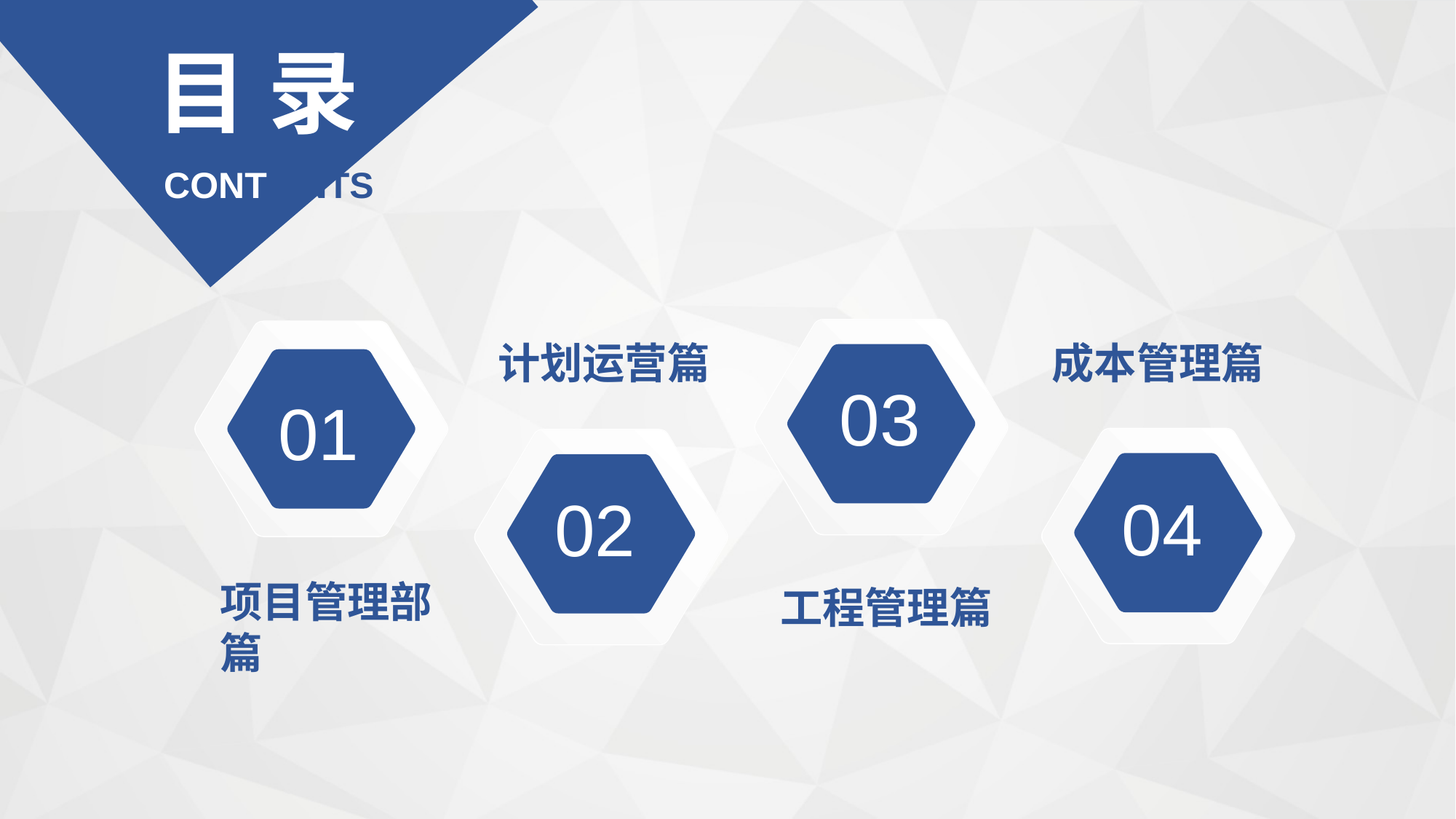

目 录
CONT ENTS

03

01
计划运营篇

成本管理篇

04

02
项目管理部篇

工程管理篇